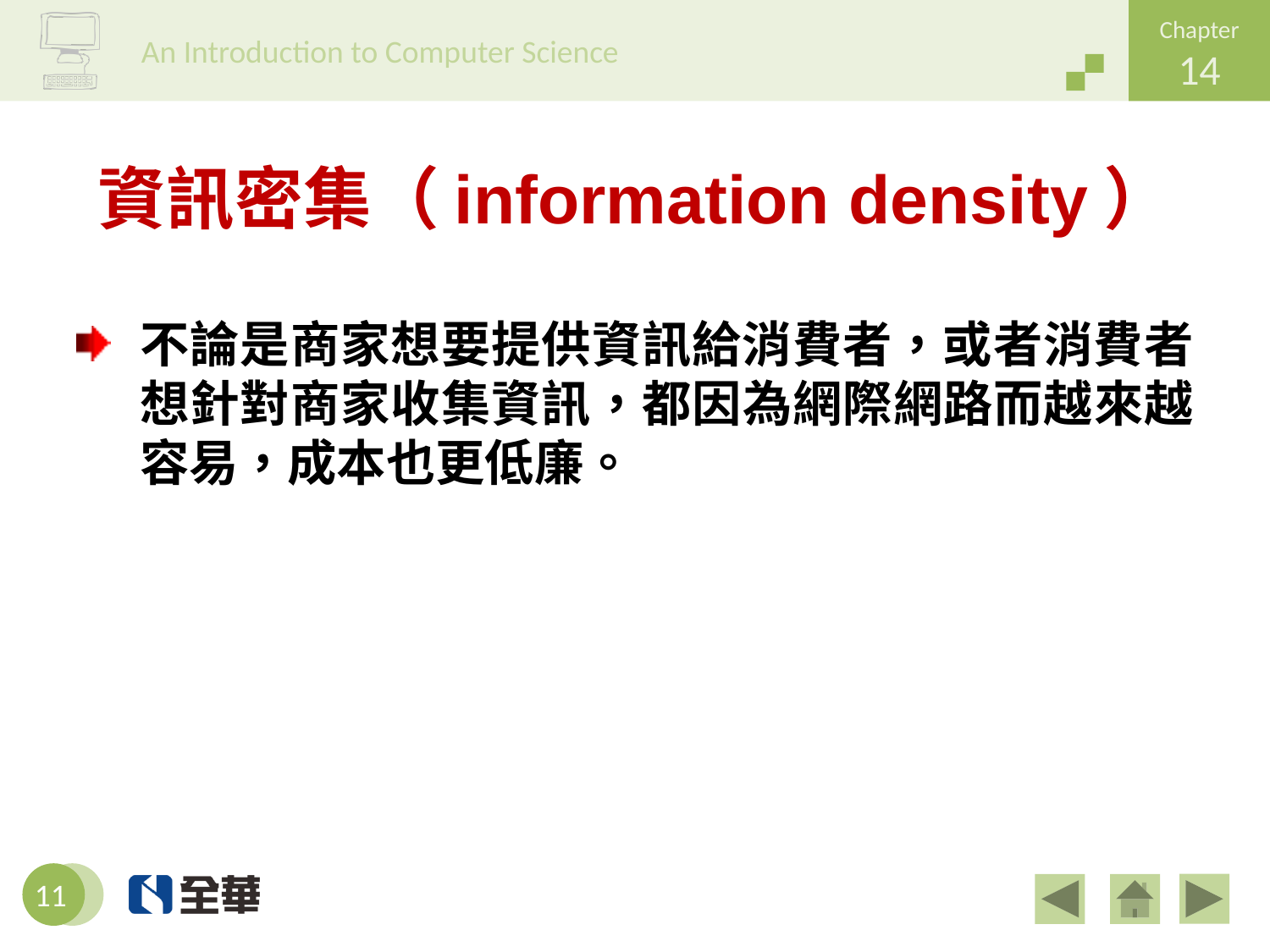

# 資訊密集（information density）
不論是商家想要提供資訊給消費者，或者消費者想針對商家收集資訊，都因為網際網路而越來越容易，成本也更低廉。